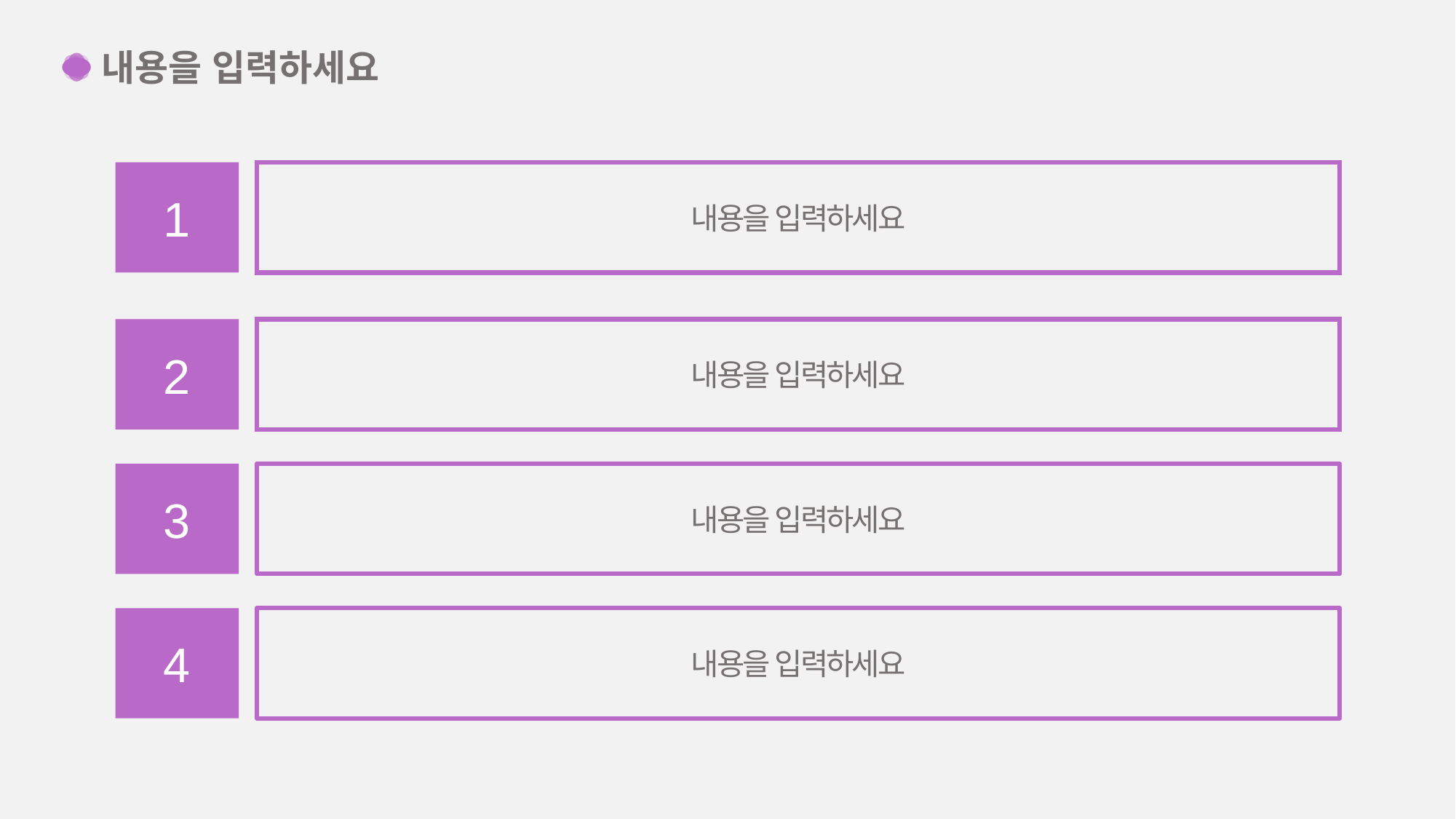

내용을 입력하세요

1
내용을 입력하세요
2
내용을 입력하세요
3
내용을 입력하세요
4
내용을 입력하세요